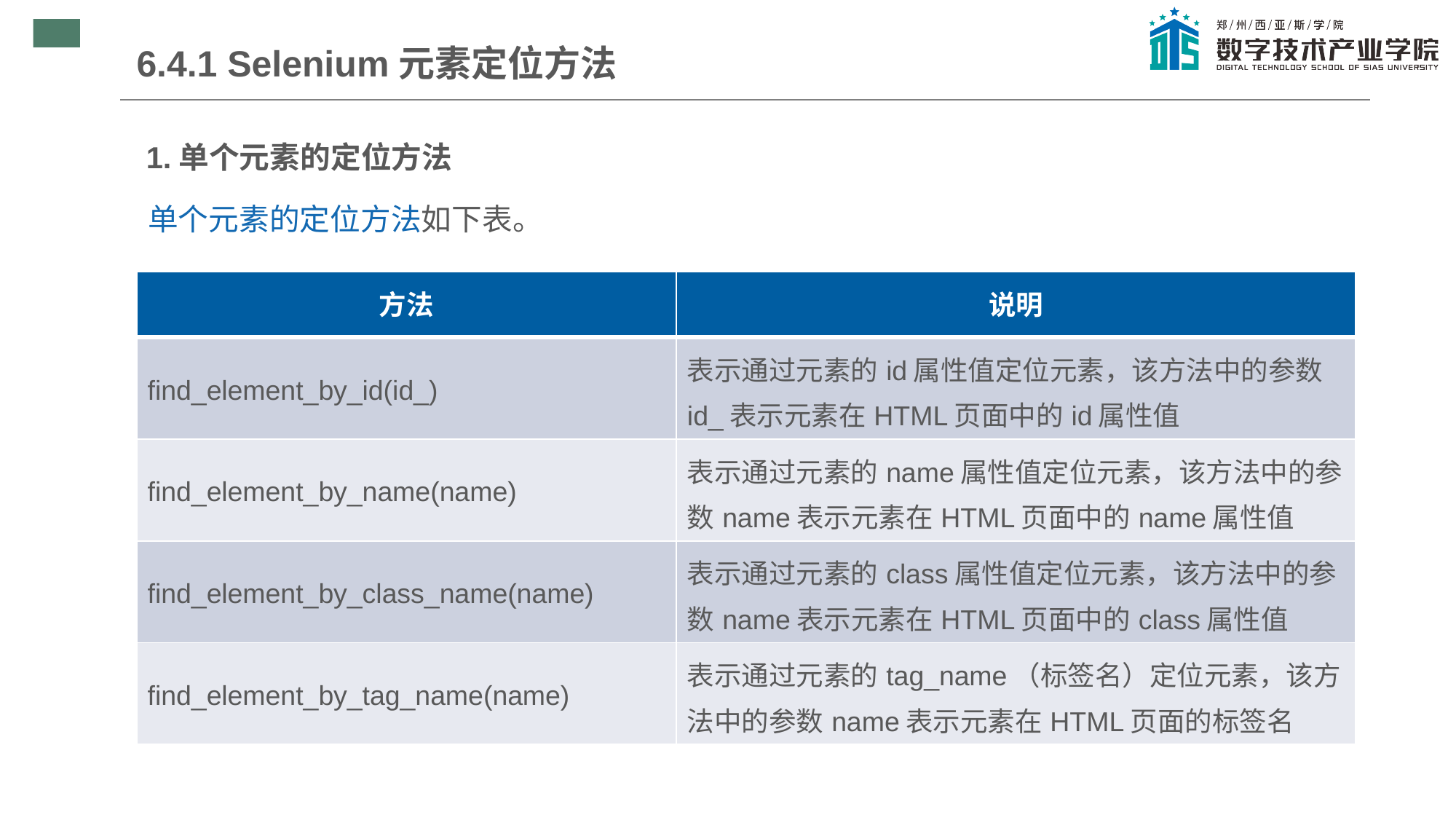

6.4.1 Selenium元素定位方法
1.单个元素的定位方法
单个元素的定位方法如下表。
| 方法 | 说明 |
| --- | --- |
| find\_element\_by\_id(id\_) | 表示通过元素的id属性值定位元素，该方法中的参数id\_表示元素在HTML页面中的id属性值 |
| find\_element\_by\_name(name) | 表示通过元素的name属性值定位元素，该方法中的参数name表示元素在HTML页面中的name属性值 |
| find\_element\_by\_class\_name(name) | 表示通过元素的class属性值定位元素，该方法中的参数name表示元素在HTML页面中的class属性值 |
| find\_element\_by\_tag\_name(name) | 表示通过元素的tag\_name（标签名）定位元素，该方法中的参数name表示元素在HTML页面的标签名 |